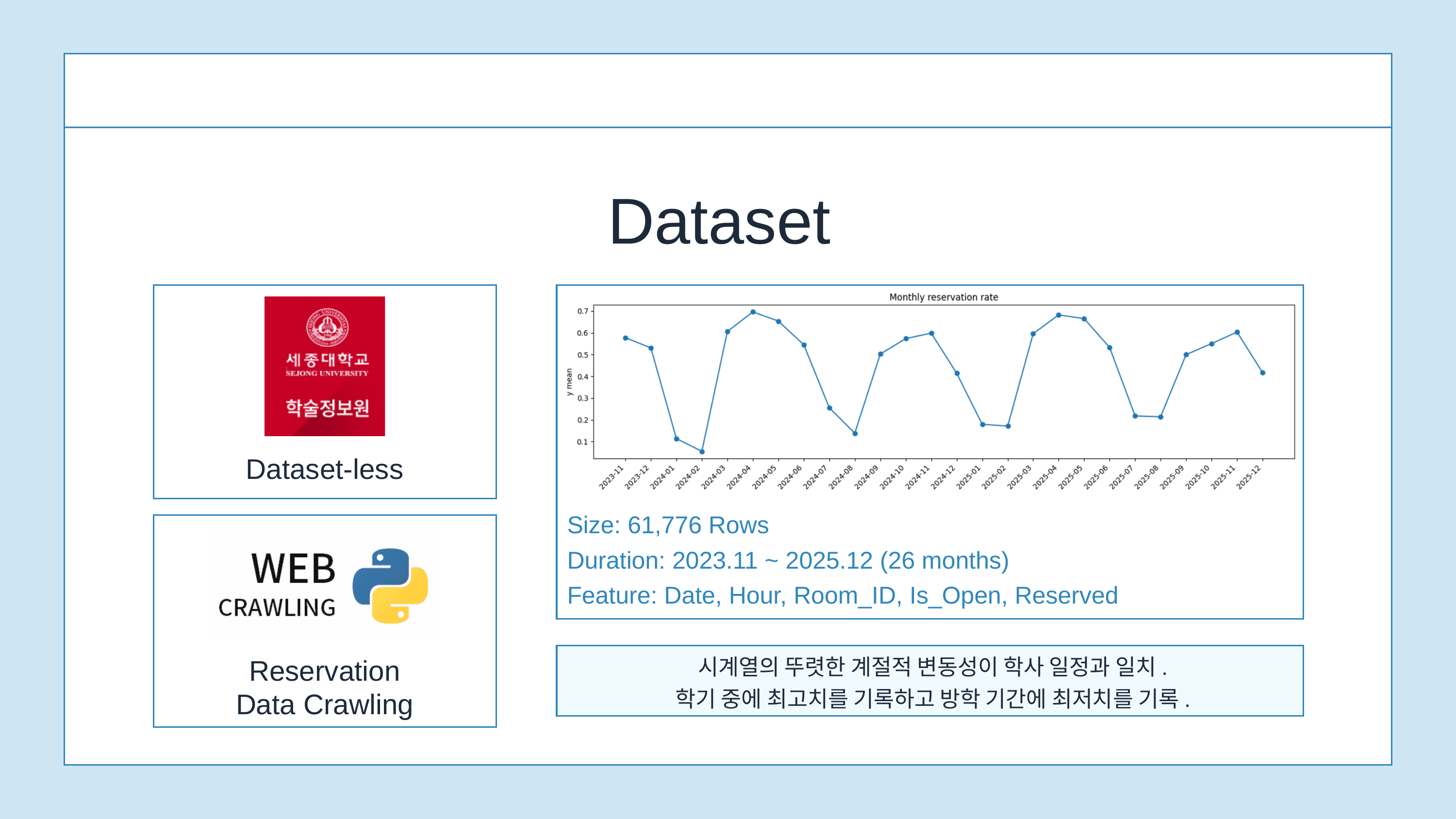

Dataset

Dataset-less
Size: 61,776 Rows
Duration: 2023.11 ~ 2025.12 (26 months)
Feature: Date, Hour, Room_ID, Is_Open, Reserved

시계열의 뚜렷한 계절적 변동성이 학사 일정과 일치.
학기 중에 최고치를 기록하고 방학 기간에 최저치를 기록.
Reservation
Data Crawling